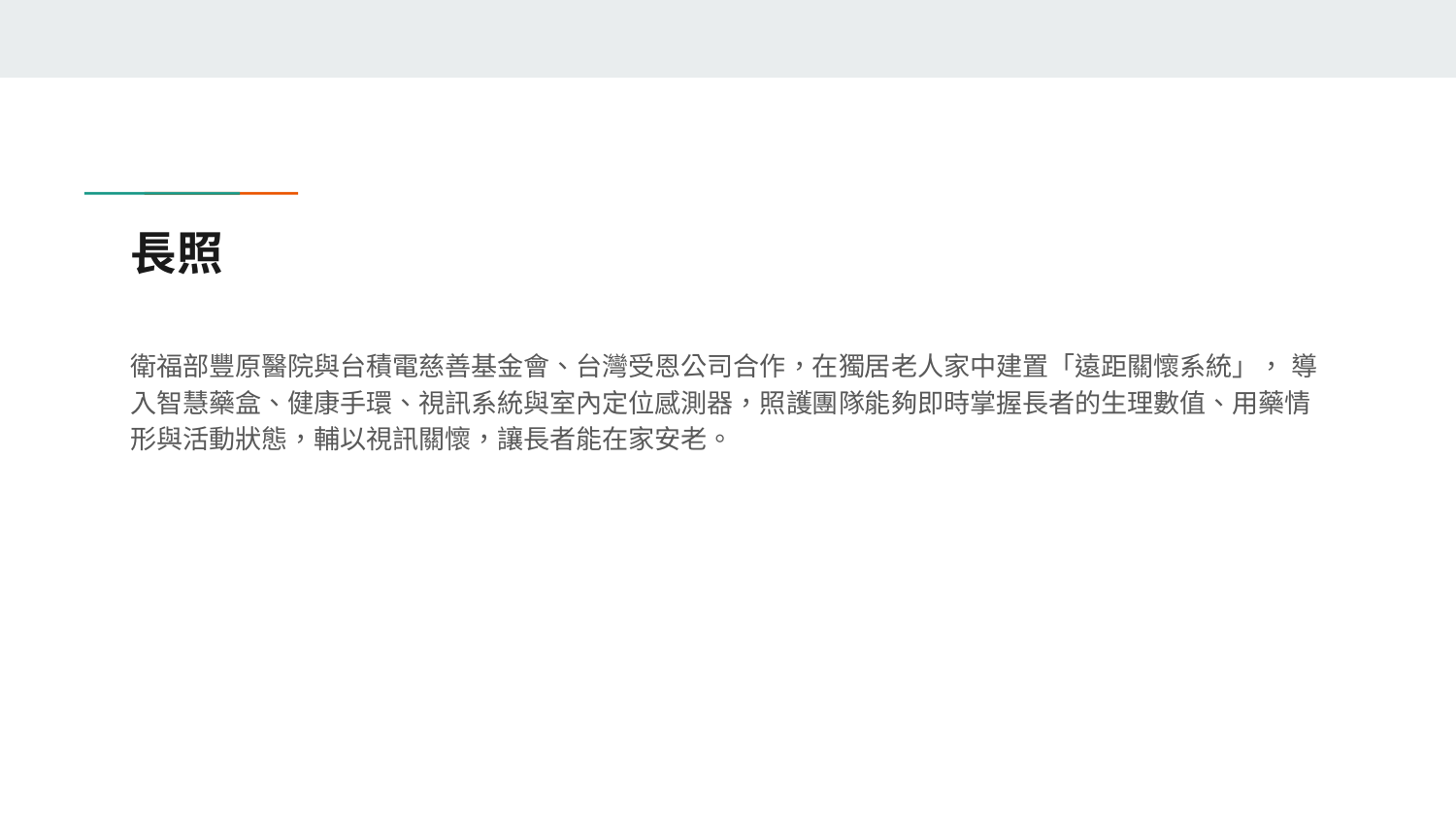

# 長照
衛福部豐原醫院與台積電慈善基金會、台灣受恩公司合作，在獨居老人家中建置「遠距關懷系統」， 導入智慧藥盒、健康手環、視訊系統與室內定位感測器，照護團隊能夠即時掌握長者的生理數值、用藥情形與活動狀態，輔以視訊關懷，讓長者能在家安老。